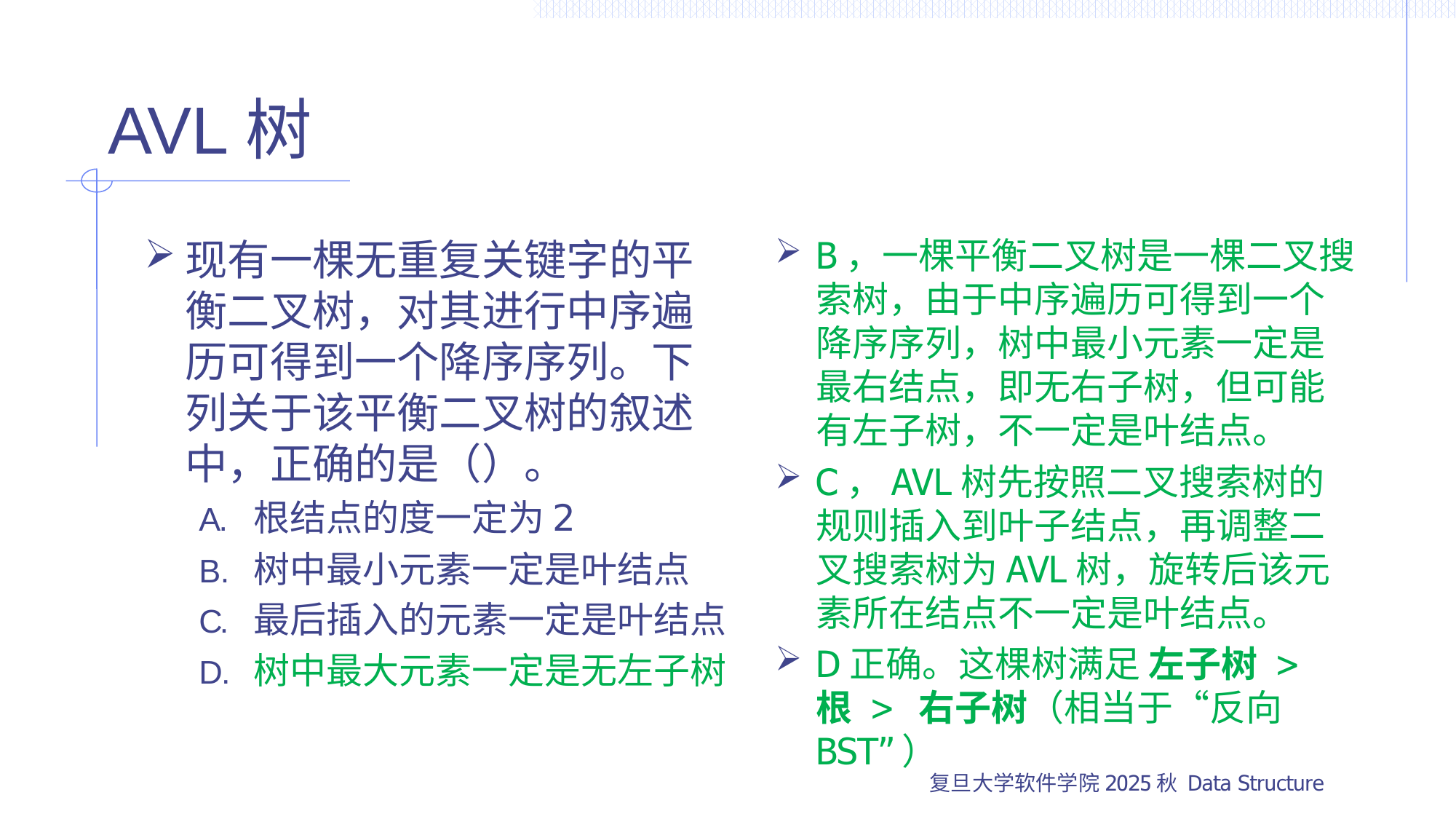

# AVL树
现有一棵无重复关键字的平衡二叉树，对其进行中序遍历可得到一个降序序列。下列关于该平衡二叉树的叙述中，正确的是（）。
根结点的度一定为2
树中最小元素一定是叶结点
最后插入的元素一定是叶结点
树中最大元素一定是无左子树
B，一棵平衡二叉树是一棵二叉搜索树，由于中序遍历可得到一个降序序列，树中最小元素一定是最右结点，即无右子树，但可能有左子树，不一定是叶结点。
C，AVL树先按照二叉搜索树的规则插入到叶子结点，再调整二叉搜索树为AVL树，旋转后该元素所在结点不一定是叶结点。
D正确。这棵树满足 左子树 > 根 > 右子树（相当于“反向 BST”）